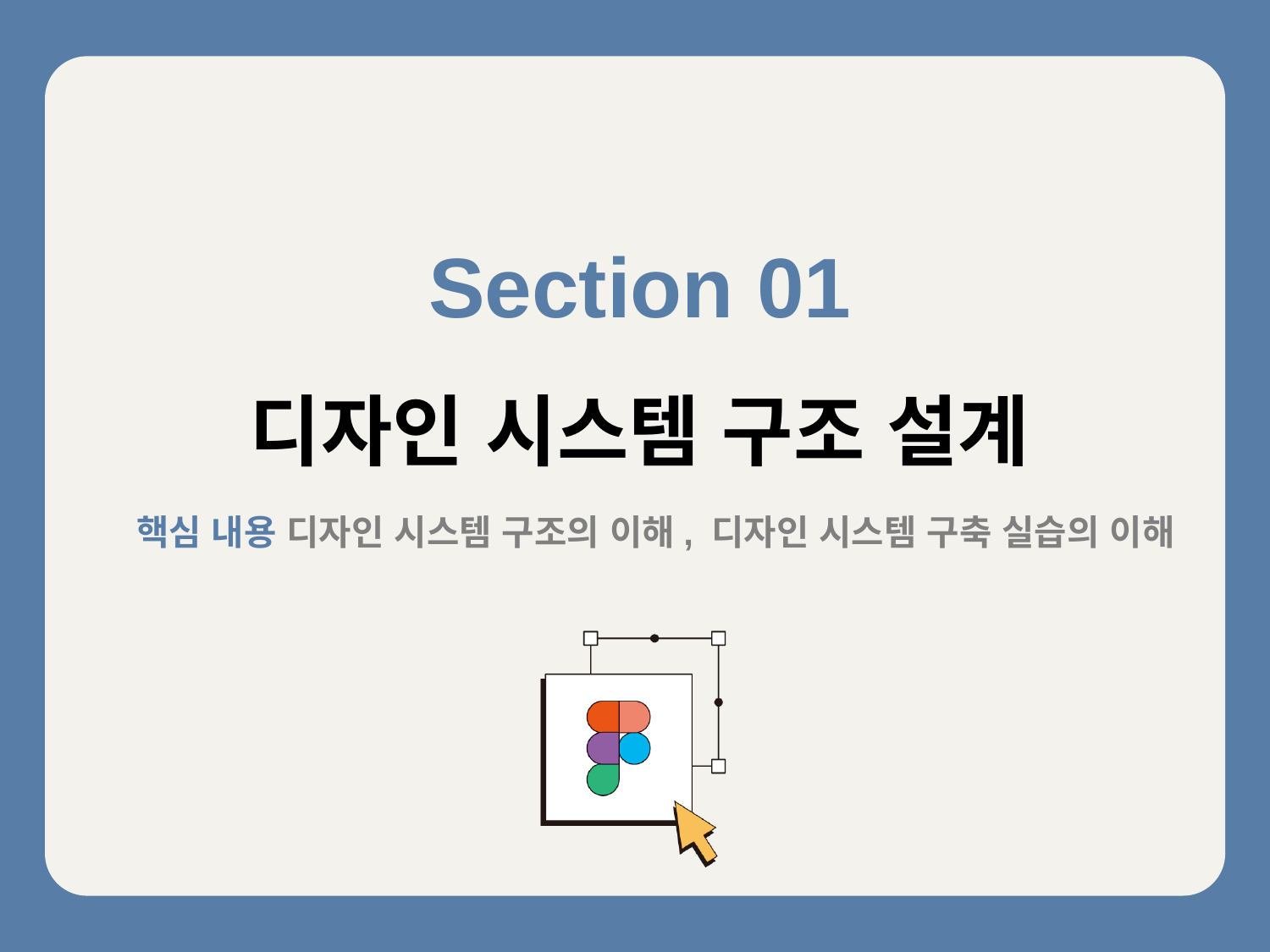

Section 01
디자인 시스템 구조 설계
핵심 내용 디자인 시스템 구조의 이해, 디자인 시스템 구축 실습의 이해